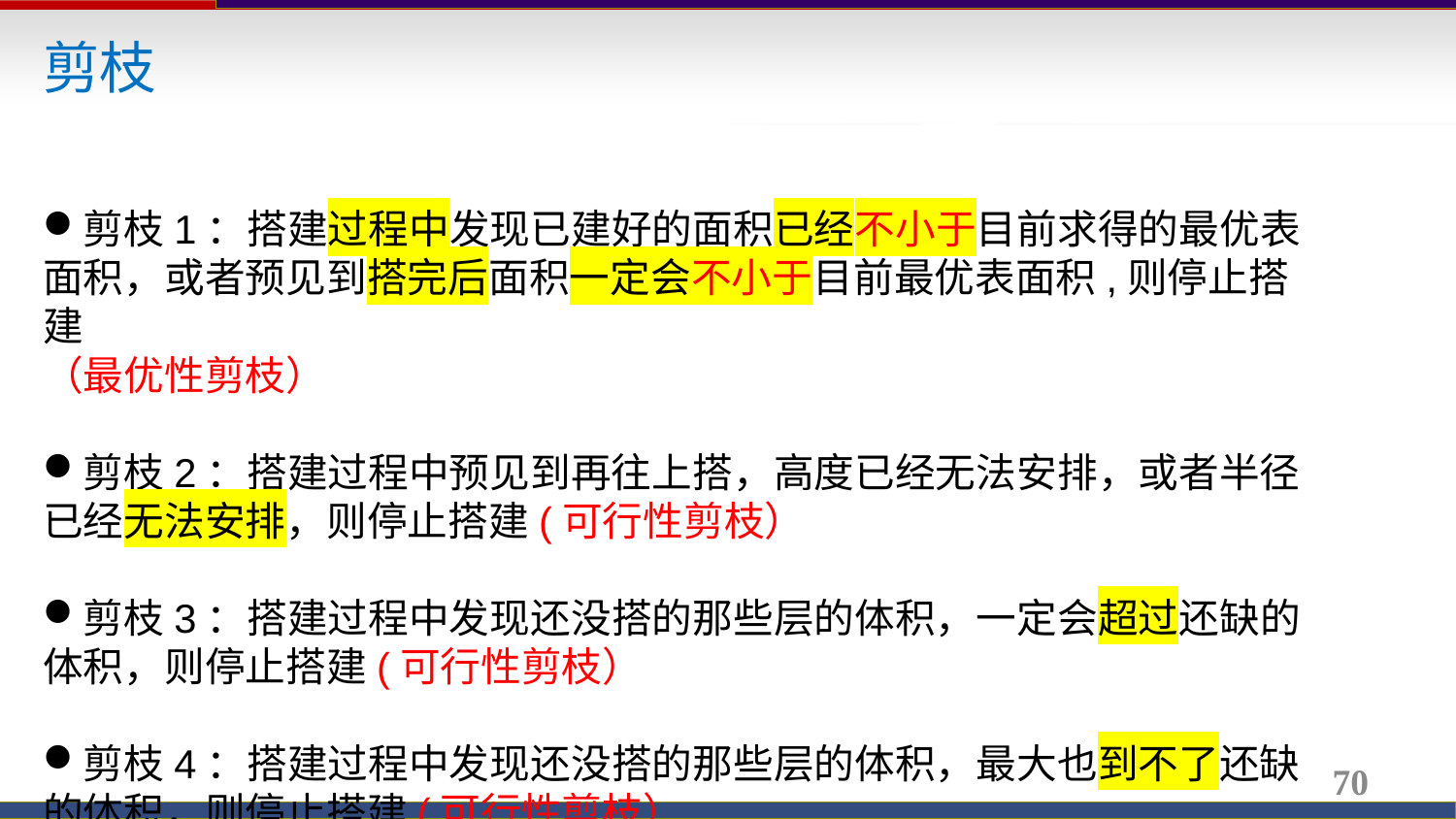

剪枝

剪枝1：搭建过程中发现已建好的面积已经不小于目前求得的最优表面积，或者预见到搭完后面积一定会不小于目前最优表面积,则停止搭建
（最优性剪枝）

剪枝2：搭建过程中预见到再往上搭，高度已经无法安排，或者半径已经无法安排，则停止搭建(可行性剪枝）

剪枝3：搭建过程中发现还没搭的那些层的体积，一定会超过还缺的体积，则停止搭建(可行性剪枝）

剪枝4：搭建过程中发现还没搭的那些层的体积，最大也到不了还缺的体积，则停止搭建(可行性剪枝）